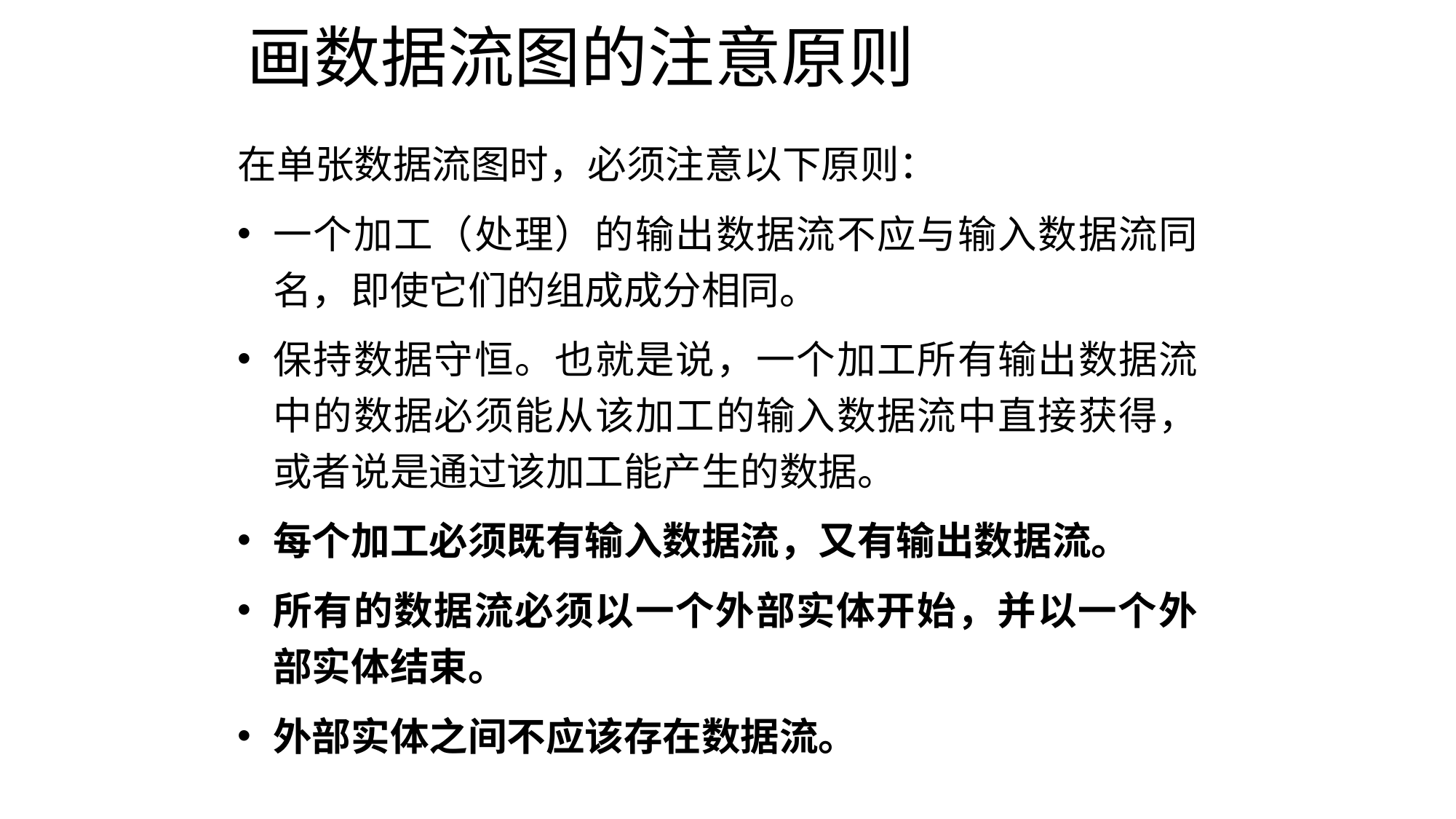

# 画数据流图的注意原则
在单张数据流图时，必须注意以下原则：
一个加工（处理）的输出数据流不应与输入数据流同名，即使它们的组成成分相同。
保持数据守恒。也就是说，一个加工所有输出数据流中的数据必须能从该加工的输入数据流中直接获得，或者说是通过该加工能产生的数据。
每个加工必须既有输入数据流，又有输出数据流。
所有的数据流必须以一个外部实体开始，并以一个外部实体结束。
外部实体之间不应该存在数据流。